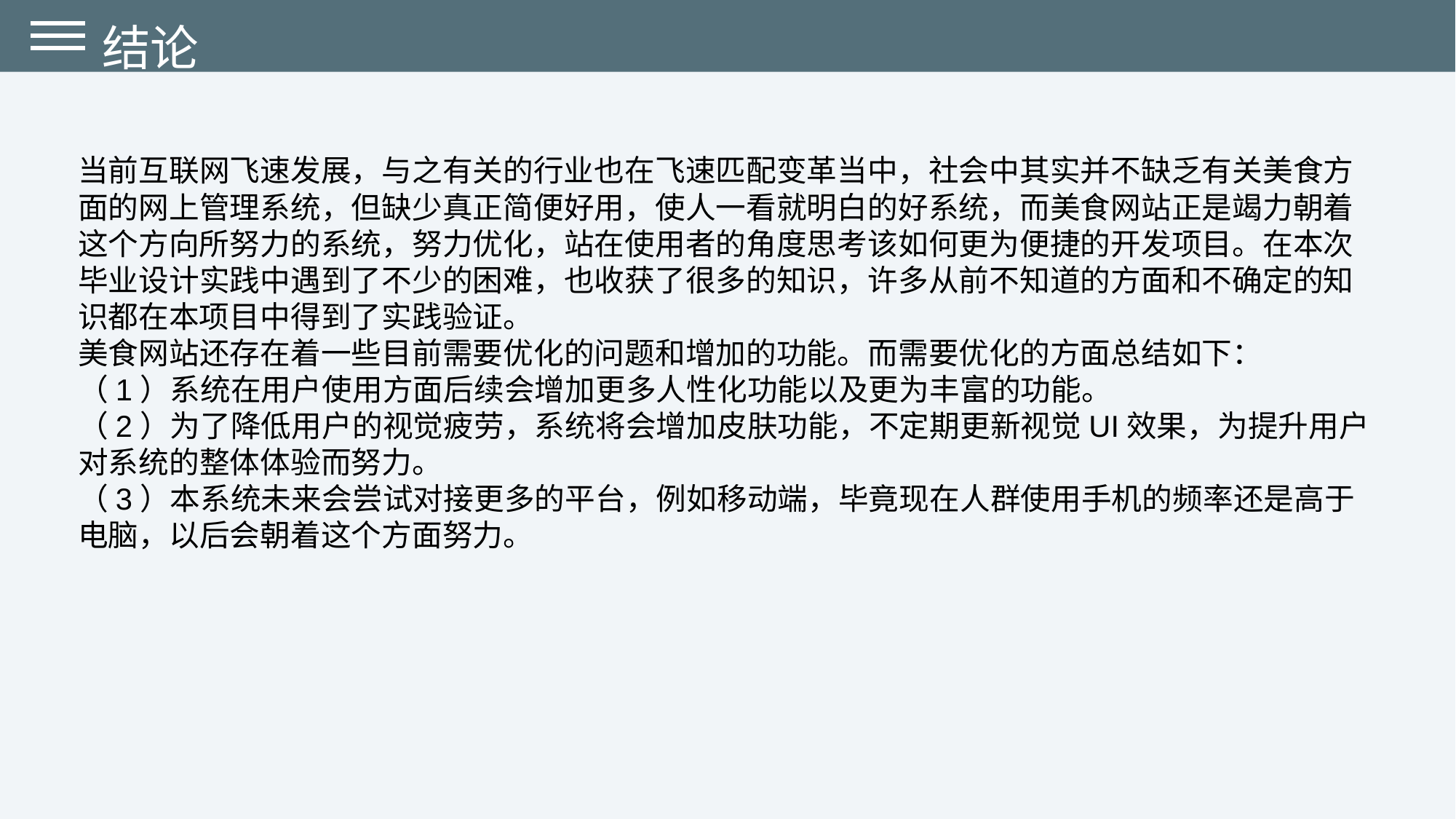

结论

当前互联网飞速发展，与之有关的行业也在飞速匹配变革当中，社会中其实并不缺乏有关美食方面的网上管理系统，但缺少真正简便好用，使人一看就明白的好系统，而美食网站正是竭力朝着这个方向所努力的系统，努力优化，站在使用者的角度思考该如何更为便捷的开发项目。在本次毕业设计实践中遇到了不少的困难，也收获了很多的知识，许多从前不知道的方面和不确定的知识都在本项目中得到了实践验证。
美食网站还存在着一些目前需要优化的问题和增加的功能。而需要优化的方面总结如下：
（1）系统在用户使用方面后续会增加更多人性化功能以及更为丰富的功能。
（2）为了降低用户的视觉疲劳，系统将会增加皮肤功能，不定期更新视觉UI效果，为提升用户对系统的整体体验而努力。
（3）本系统未来会尝试对接更多的平台，例如移动端，毕竟现在人群使用手机的频率还是高于电脑，以后会朝着这个方面努力。